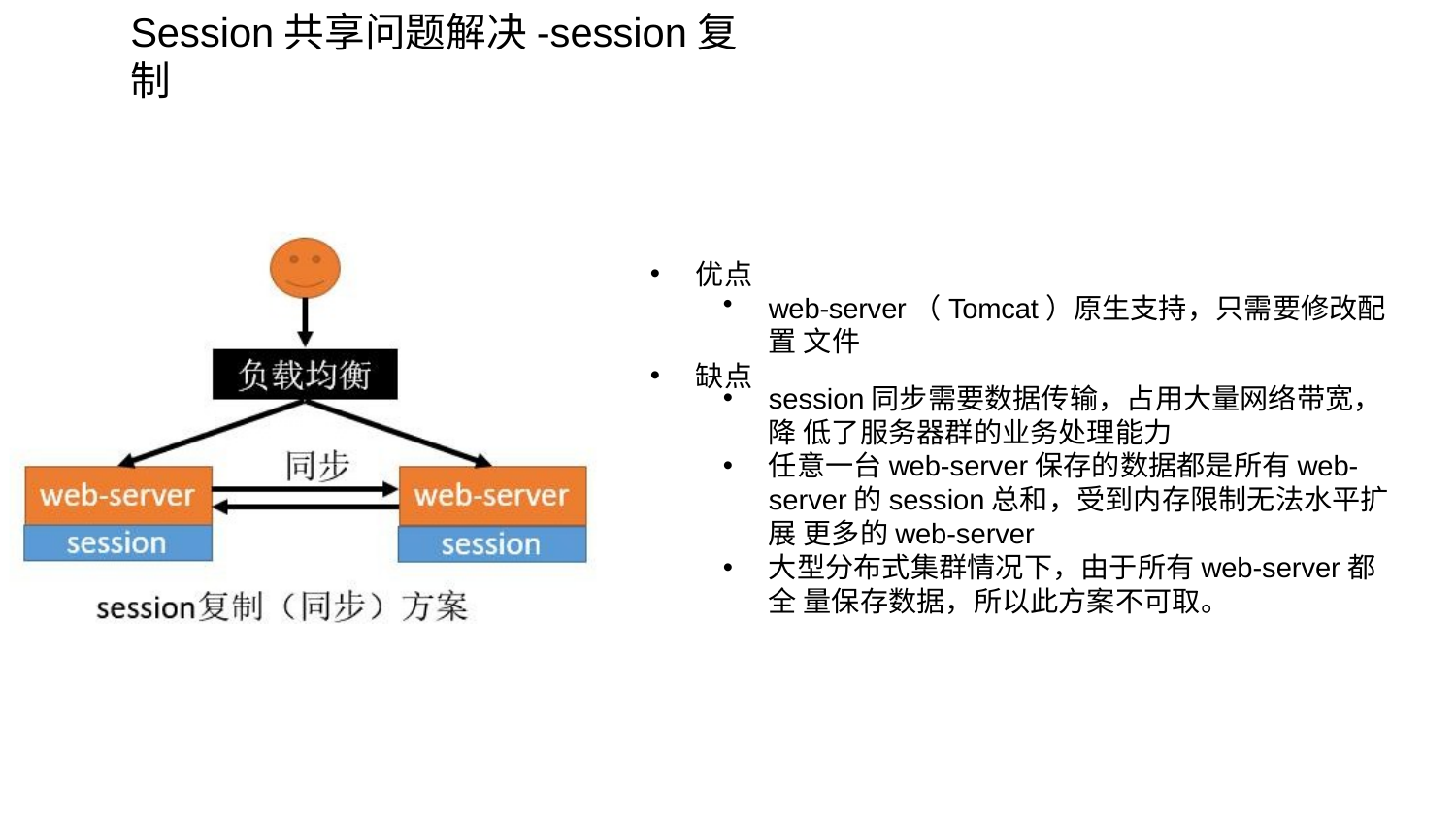

# Session共享问题解决-session复制

优点
web-server（Tomcat）原生支持，只需要修改配置 文件

session同步需要数据传输，占用大量网络带宽，降 低了服务器群的业务处理能力
任意一台web-server保存的数据都是所有web-  server的session总和，受到内存限制无法水平扩展 更多的web-server
大型分布式集群情况下，由于所有web-server都全 量保存数据，所以此方案不可取。
缺点